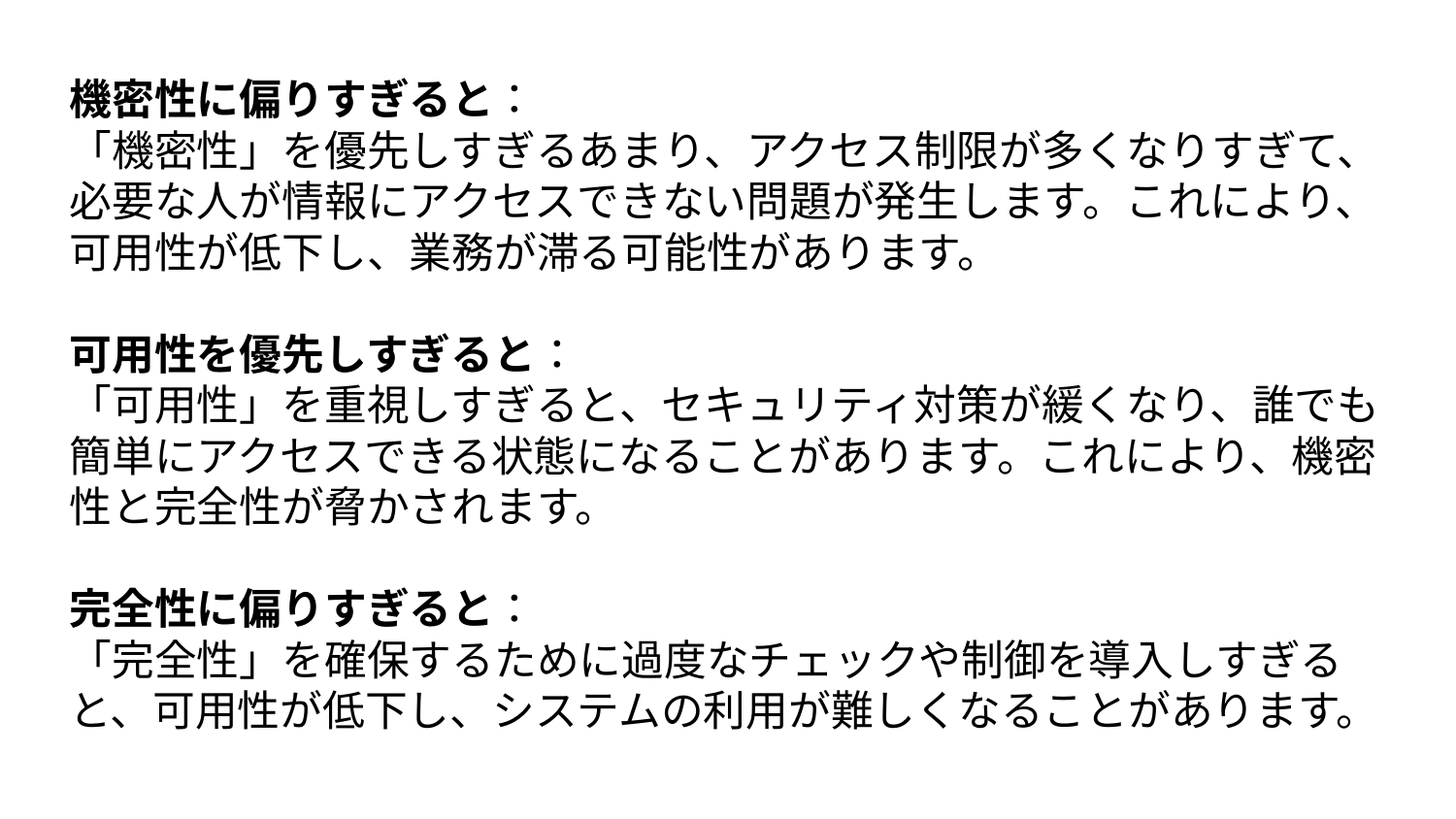

機密性に偏りすぎると：
「機密性」を優先しすぎるあまり、アクセス制限が多くなりすぎて、必要な人が情報にアクセスできない問題が発生します。これにより、可用性が低下し、業務が滞る可能性があります。

可用性を優先しすぎると：
「可用性」を重視しすぎると、セキュリティ対策が緩くなり、誰でも簡単にアクセスできる状態になることがあります。これにより、機密性と完全性が脅かされます。

完全性に偏りすぎると：
「完全性」を確保するために過度なチェックや制御を導入しすぎると、可用性が低下し、システムの利用が難しくなることがあります。